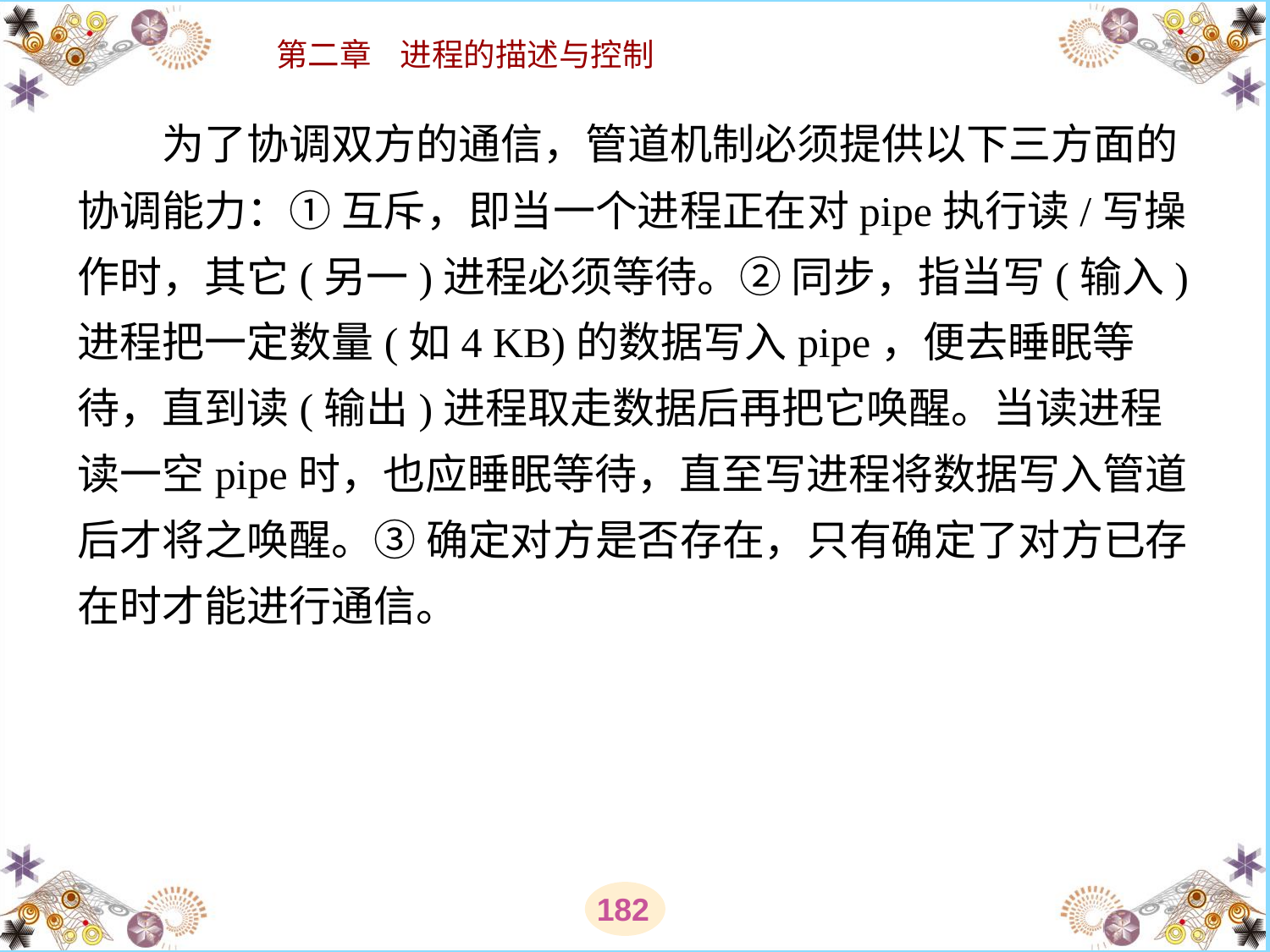

# 为了协调双方的通信，管道机制必须提供以下三方面的协调能力：① 互斥，即当一个进程正在对pipe执行读/写操作时，其它(另一)进程必须等待。② 同步，指当写(输入)进程把一定数量(如4 KB)的数据写入pipe，便去睡眠等待，直到读(输出)进程取走数据后再把它唤醒。当读进程读一空pipe时，也应睡眠等待，直至写进程将数据写入管道后才将之唤醒。③ 确定对方是否存在，只有确定了对方已存在时才能进行通信。